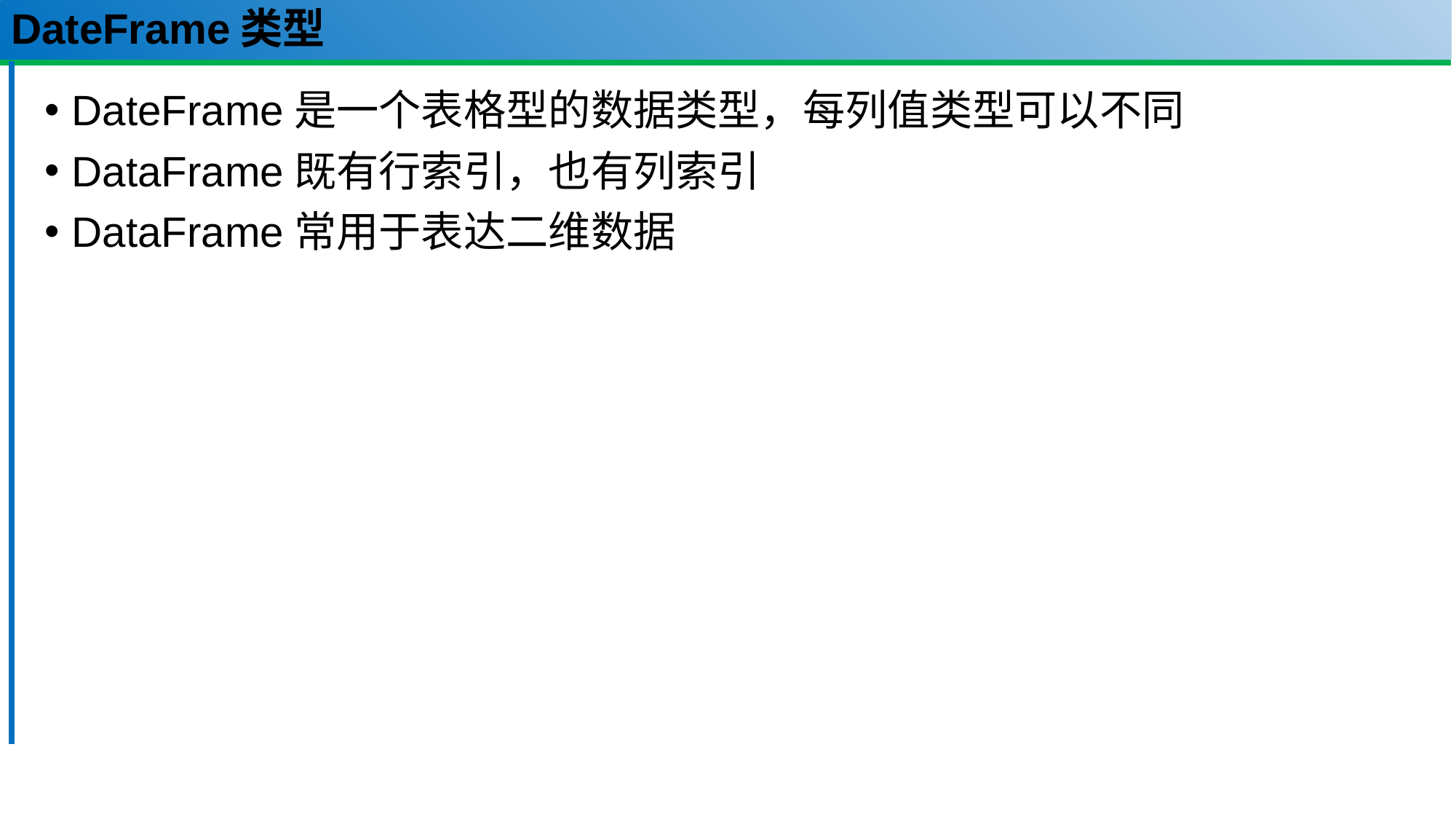

# DateFrame类型
DateFrame是一个表格型的数据类型，每列值类型可以不同
DataFrame既有行索引，也有列索引
DataFrame常用于表达二维数据